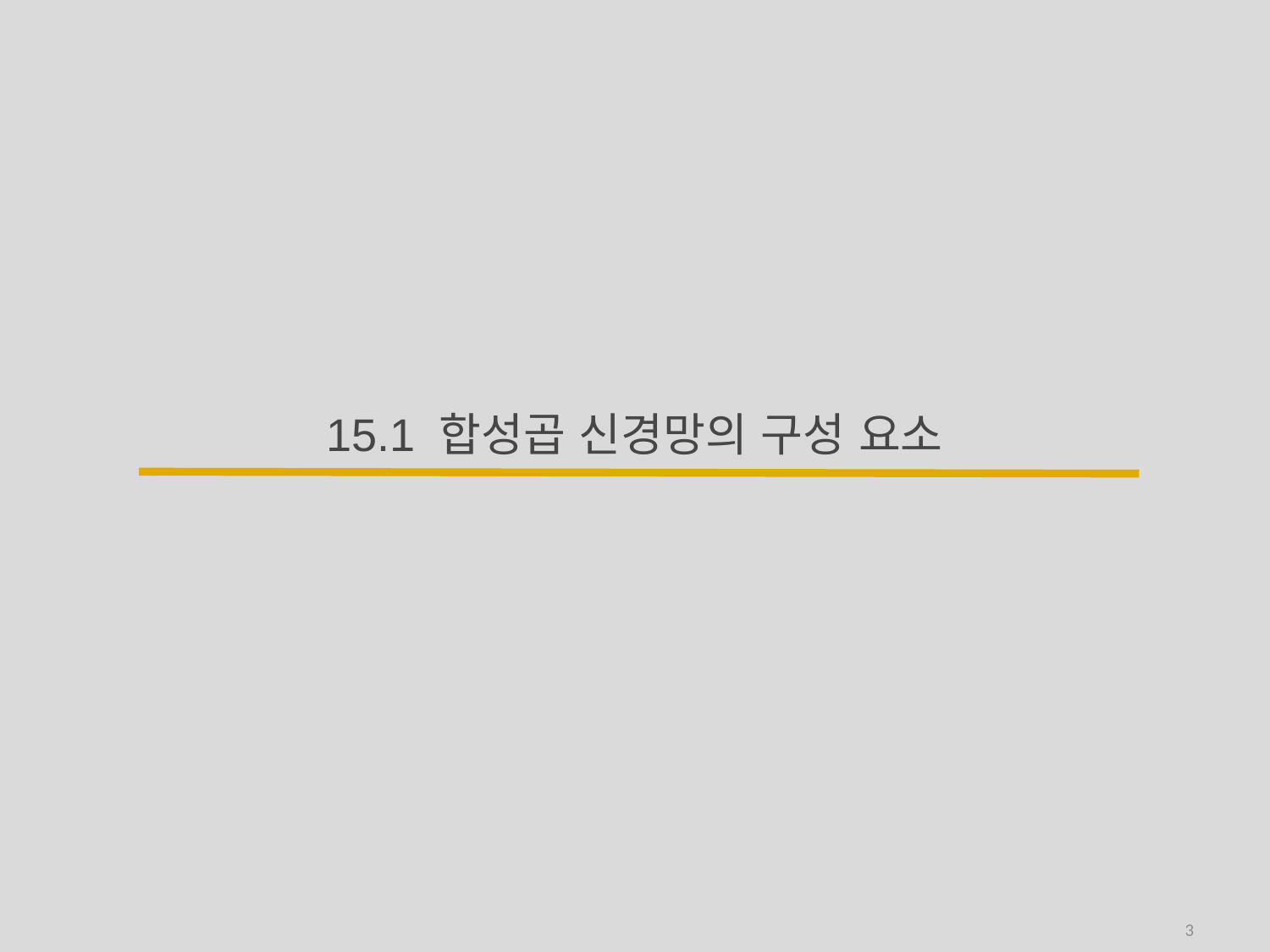

# 15.1 합성곱 신경망의 구성 요소
3